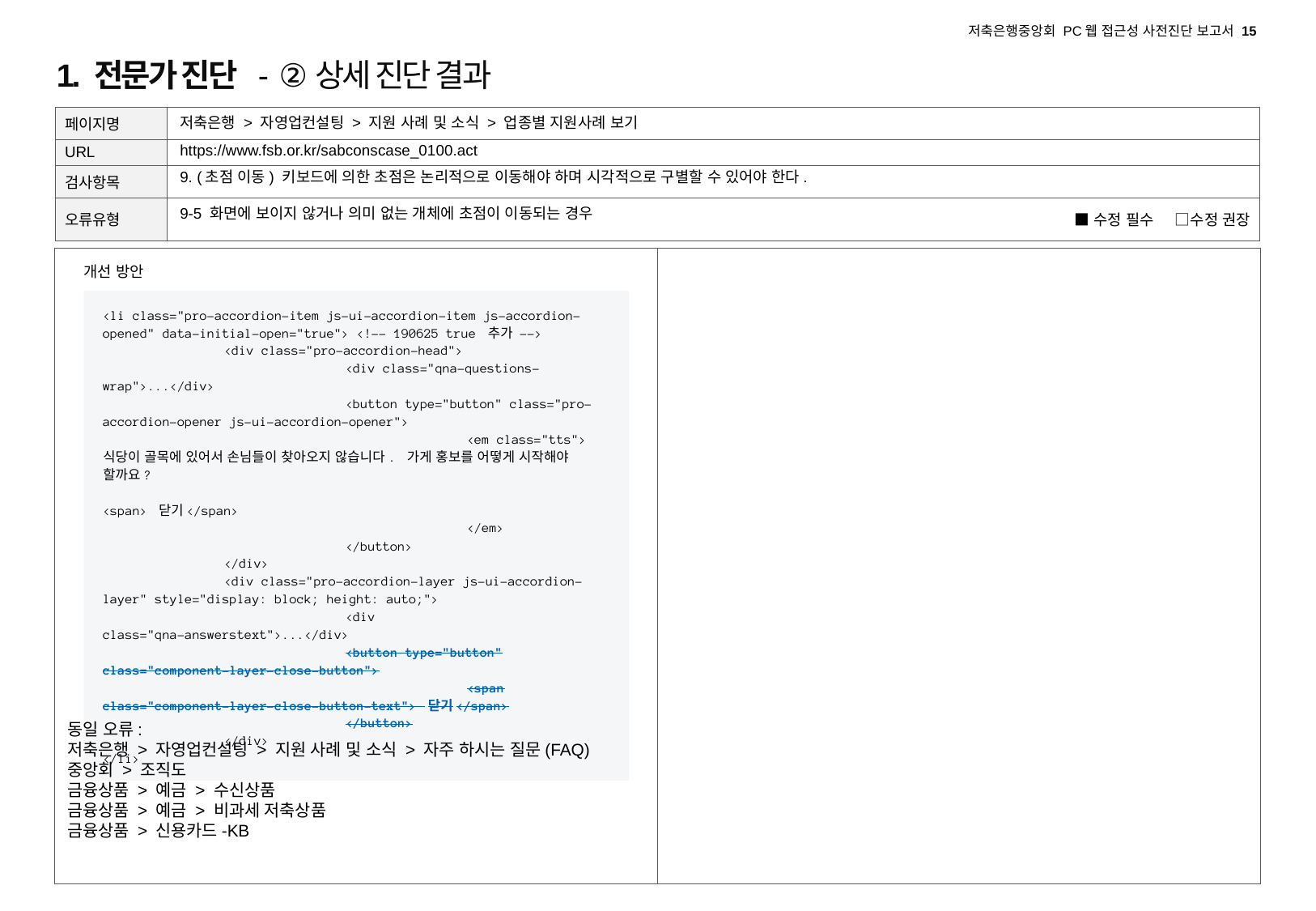

# 1. 전문가 진단  -  ②상세 진단 결과
저축은행 > 자영업컨설팅 > 지원 사례 및 소식 > 업종별 지원사례 보기
https://www.fsb.or.kr/sabconscase_0100.act
9. (초점 이동) 키보드에 의한 초점은 논리적으로 이동해야 하며 시각적으로 구별할 수 있어야 한다.
9-5 화면에 보이지 않거나 의미 없는 개체에 초점이 이동되는 경우
개선 방안
<li class="pro-accordion-item js-ui-accordion-item js-accordion-opened" data-initial-open="true"> <!-- 190625 true 추가 -->
	<div class="pro-accordion-head">
		<div class="qna-questions-wrap">...</div>
		<button type="button" class="pro-accordion-opener js-ui-accordion-opener">
			<em class="tts">식당이 골목에 있어서 손님들이 찾아오지 않습니다. 가게 홍보를 어떻게 시작해야 할까요?
				<span> 닫기</span>
			</em>
		</button>
	</div>
	<div class="pro-accordion-layer js-ui-accordion-layer" style="display: block; height: auto;">
		<div class="qna-answerstext">...</div>
		<button type="button" class="component-layer-close-button">
			<span class="component-layer-close-button-text"> 닫기</span>
		</button>
	</div>
</li>
동일 오류:
저축은행 > 자영업컨설팅 > 지원 사례 및 소식 > 자주 하시는 질문(FAQ)
중앙회 > 조직도
금융상품 > 예금 > 수신상품
금융상품 > 예금 > 비과세 저축상품
금융상품 > 신용카드-KB